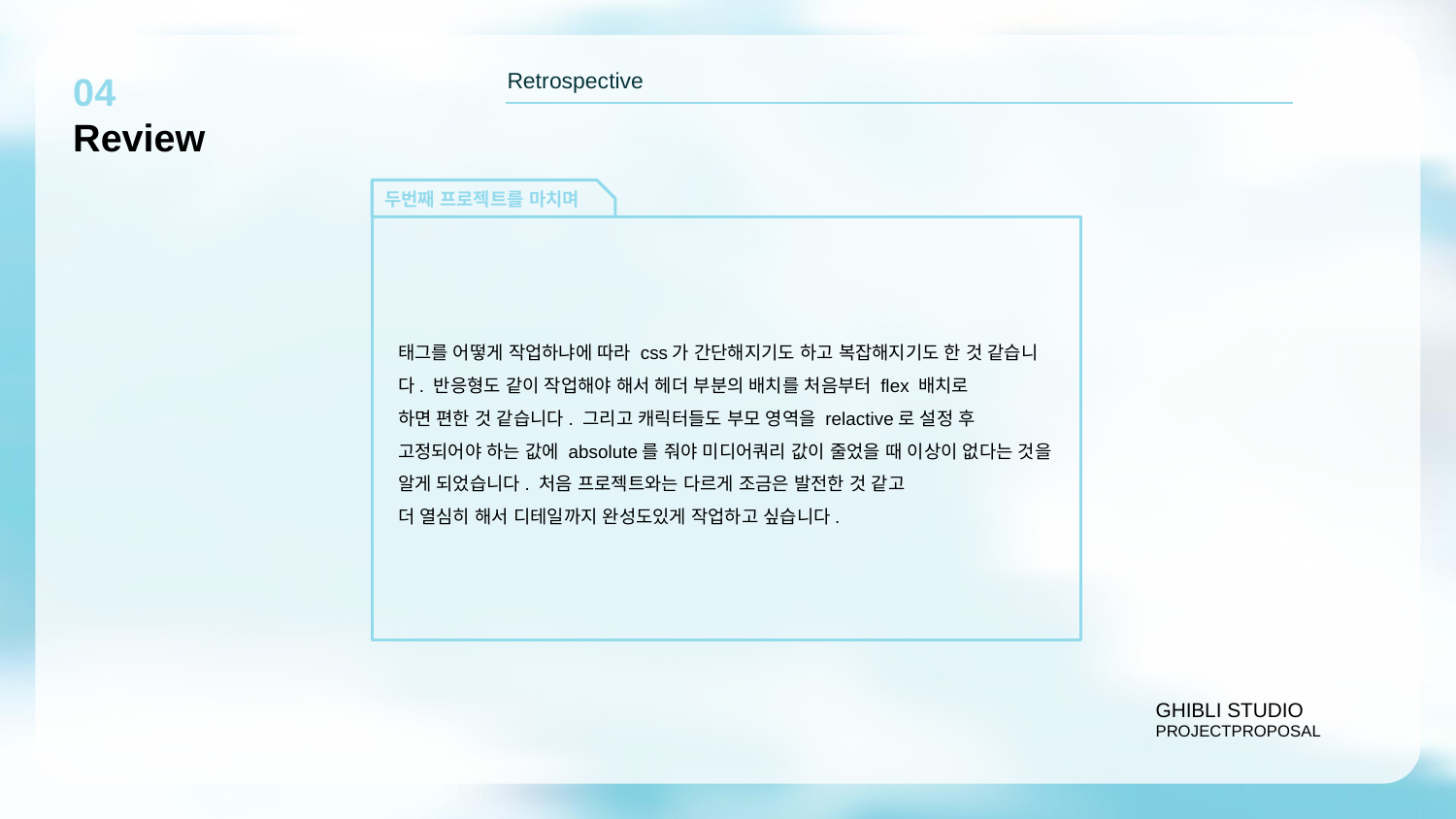

Retrospective
04
Review

두번째 프로젝트를 마치며

태그를 어떻게 작업하냐에 따라 css가 간단해지기도 하고 복잡해지기도 한 것 같습니다. 반응형도 같이 작업해야 해서 헤더 부분의 배치를 처음부터 flex 배치로
하면 편한 것 같습니다. 그리고 캐릭터들도 부모 영역을 relactive로 설정 후 고정되어야 하는 값에 absolute를 줘야 미디어쿼리 값이 줄었을 때 이상이 없다는 것을 알게 되었습니다. 처음 프로젝트와는 다르게 조금은 발전한 것 같고
더 열심히 해서 디테일까지 완성도있게 작업하고 싶습니다.
GHIBLI STUDIO
PROJECTPROPOSAL